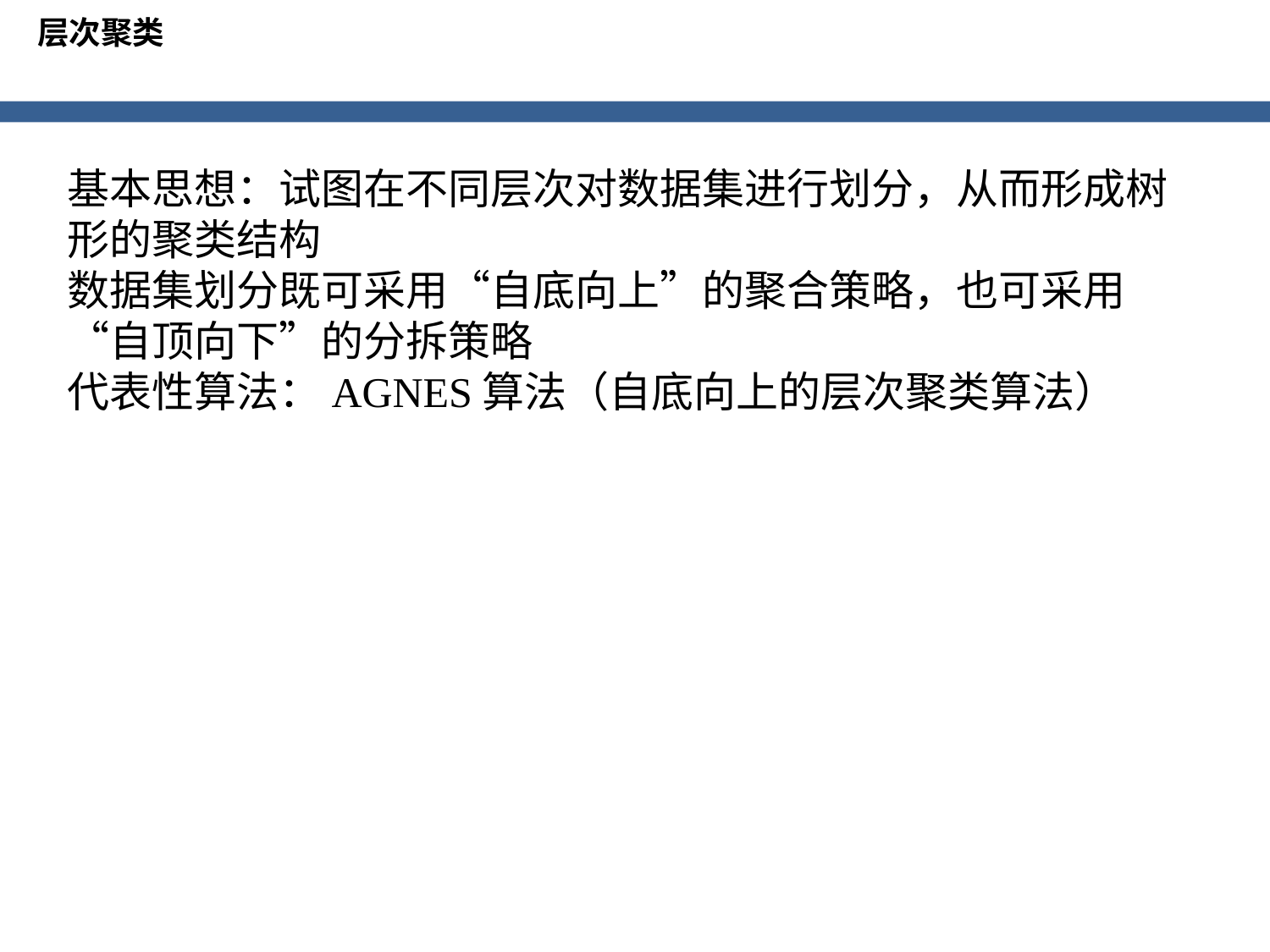

层次聚类
基本思想：试图在不同层次对数据集进行划分，从而形成树形的聚类结构
数据集划分既可采用“自底向上”的聚合策略，也可采用“自顶向下”的分拆策略
代表性算法：AGNES算法（自底向上的层次聚类算法）